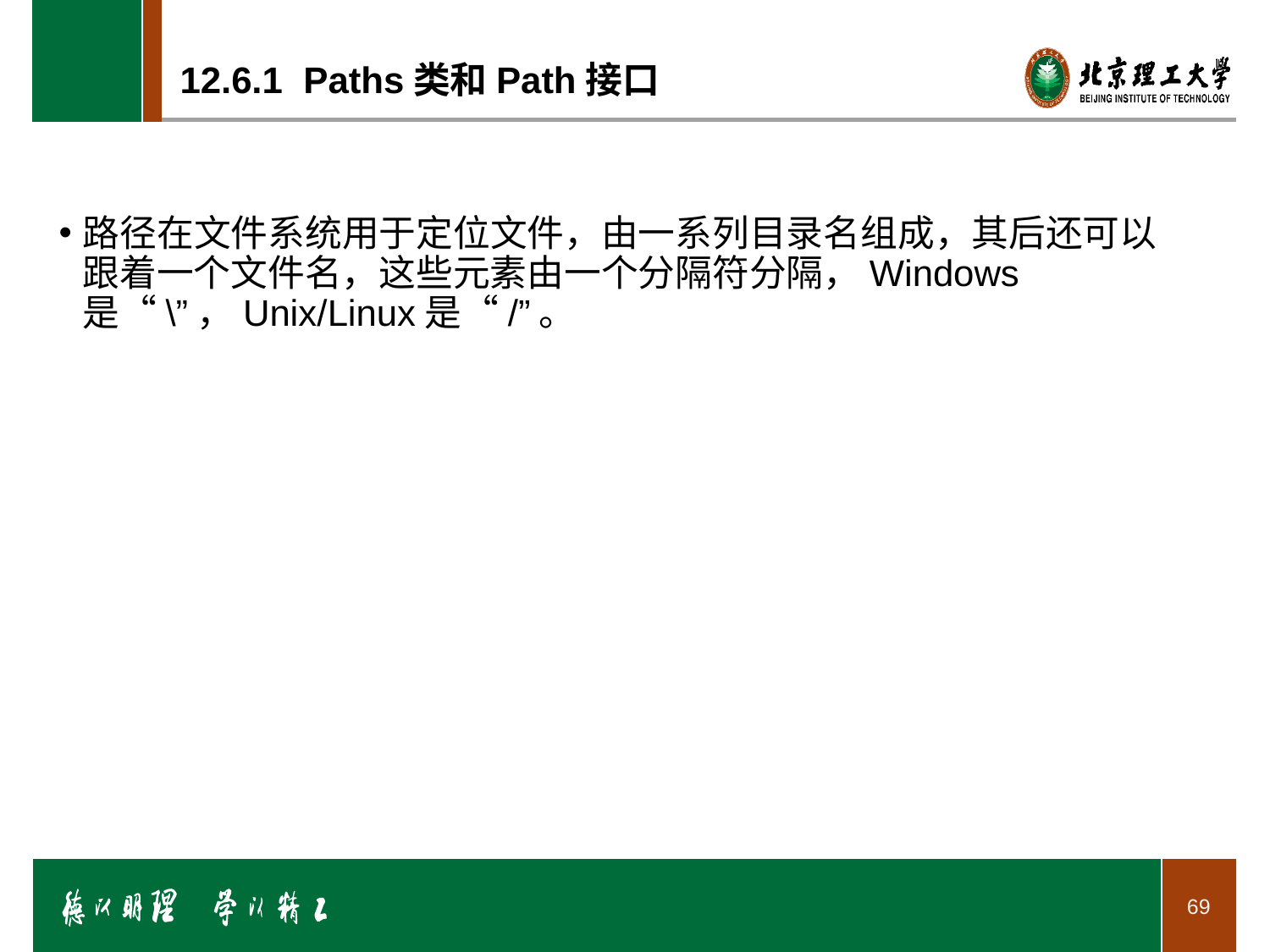

# 12.6.1  Paths类和Path接口
路径在文件系统用于定位文件，由一系列目录名组成，其后还可以跟着一个文件名，这些元素由一个分隔符分隔，Windows是“\”，Unix/Linux是“/”。